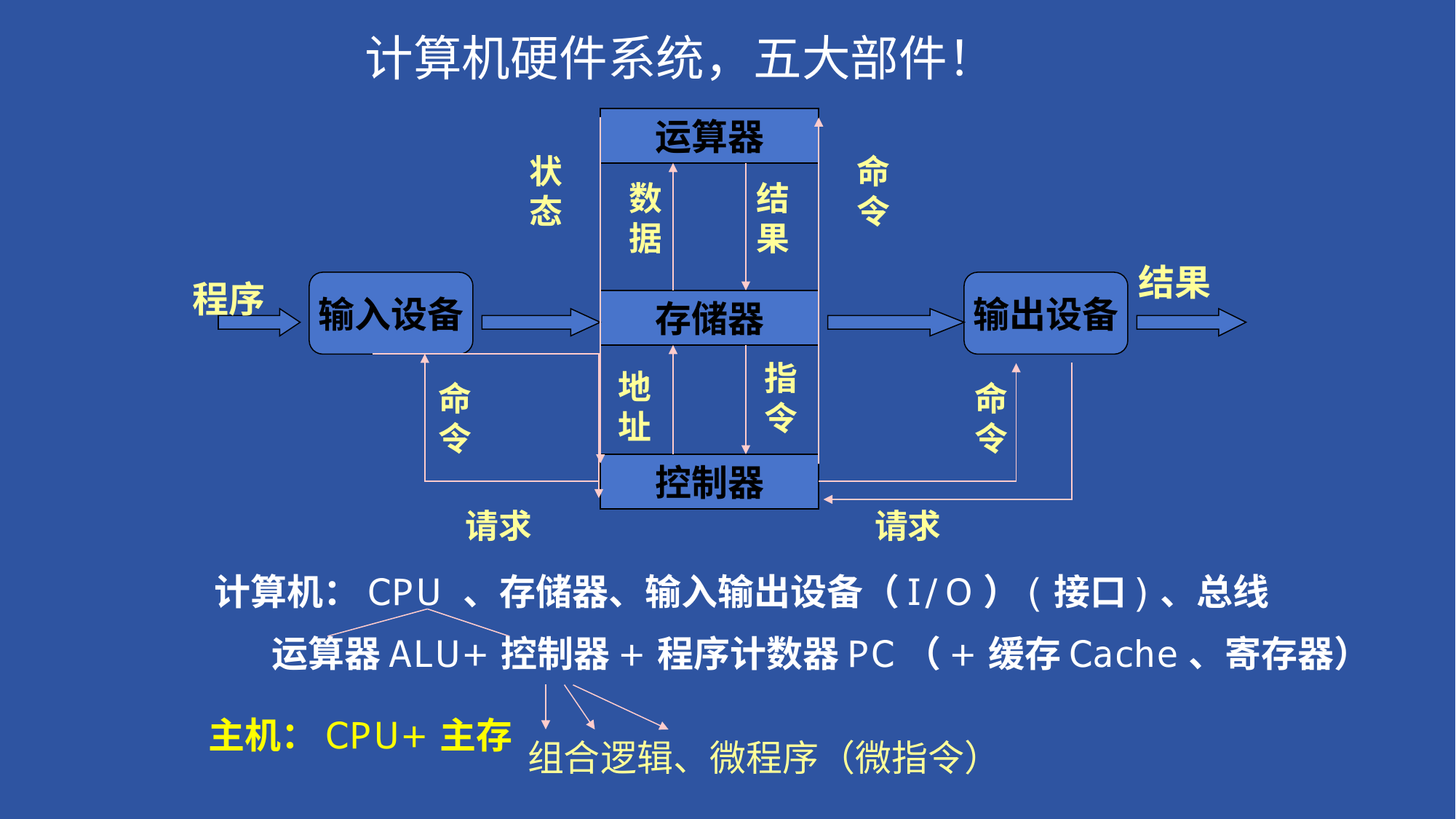

61
计算机硬件系统，五大部件！
运算器
状态
命令
数据
结果
结果
程序
输入设备
输出设备
存储器

指令
地址
命令
命令
控制器
请求
请求
计算机：CPU 、存储器、输入输出设备（I/O）(接口)、总线
      运算器ALU+控制器+程序计数器PC（+缓存Cache、寄存器）

主机：CPU+主存
组合逻辑、微程序（微指令）